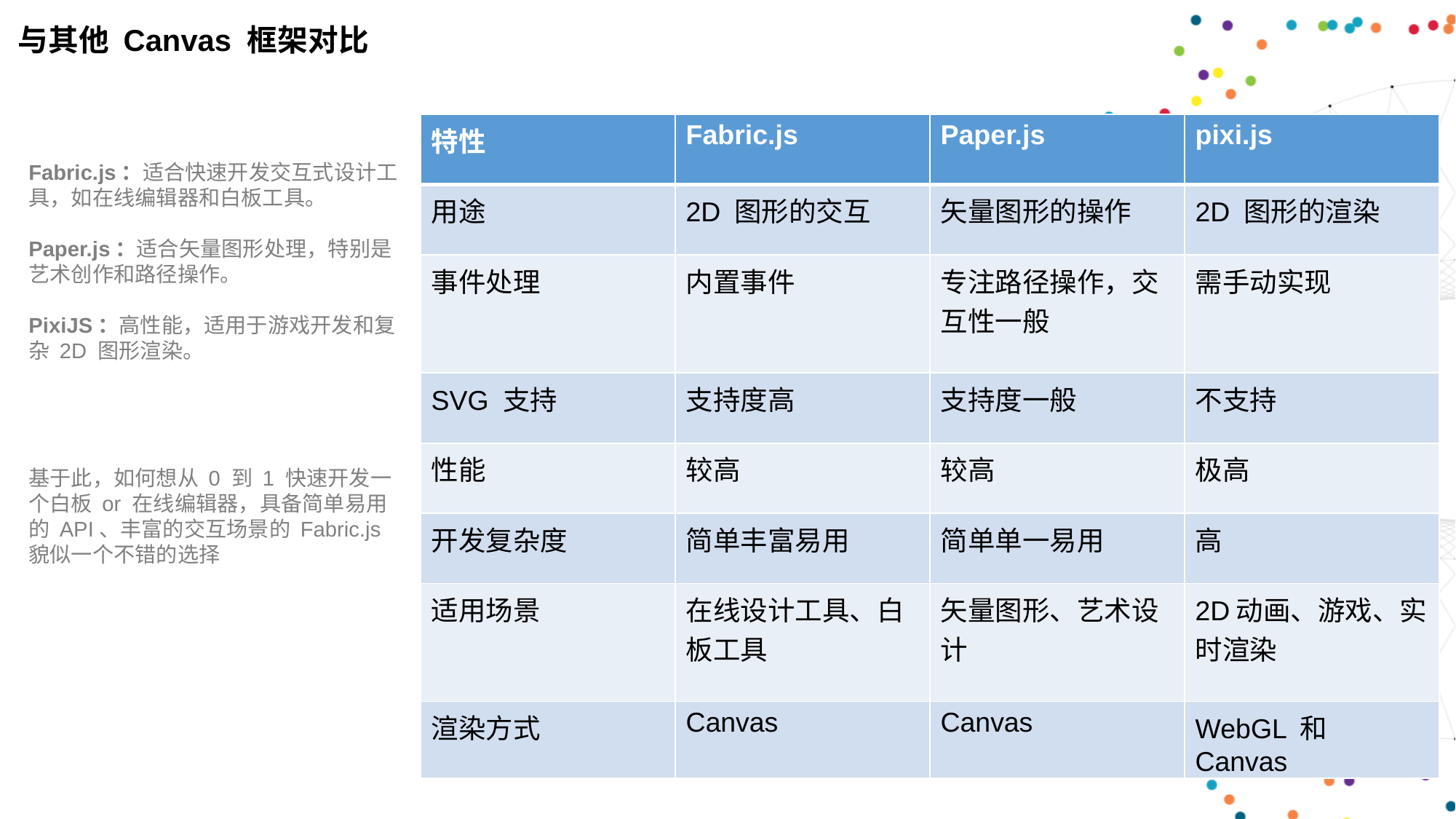

与其他 Canvas 框架对比
| 特性 | Fabric.js | Paper.js | pixi.js |
| --- | --- | --- | --- |
| 用途 | 2D 图形的交互 | 矢量图形的操作 | 2D 图形的渲染 |
| 事件处理 | 内置事件 | 专注路径操作，交互性一般 | 需手动实现 |
| SVG 支持 | 支持度高 | 支持度一般 | 不支持 |
| 性能 | 较高 | 较高 | 极高 |
| 开发复杂度 | 简单丰富易用 | 简单单一易用 | 高 |
| 适用场景 | 在线设计工具、白板工具 | 矢量图形、艺术设计 | 2D动画、游戏、实时渲染 |
| 渲染方式 | Canvas | Canvas | WebGL 和 Canvas |
Fabric.js：适合快速开发交互式设计工具，如在线编辑器和白板工具。

Paper.js：适合矢量图形处理，特别是艺术创作和路径操作。

PixiJS：高性能，适用于游戏开发和复杂 2D 图形渲染。

基于此，如何想从 0 到 1 快速开发一个白板 or 在线编辑器，具备简单易用的 API、丰富的交互场景的 Fabric.js 貌似一个不错的选择